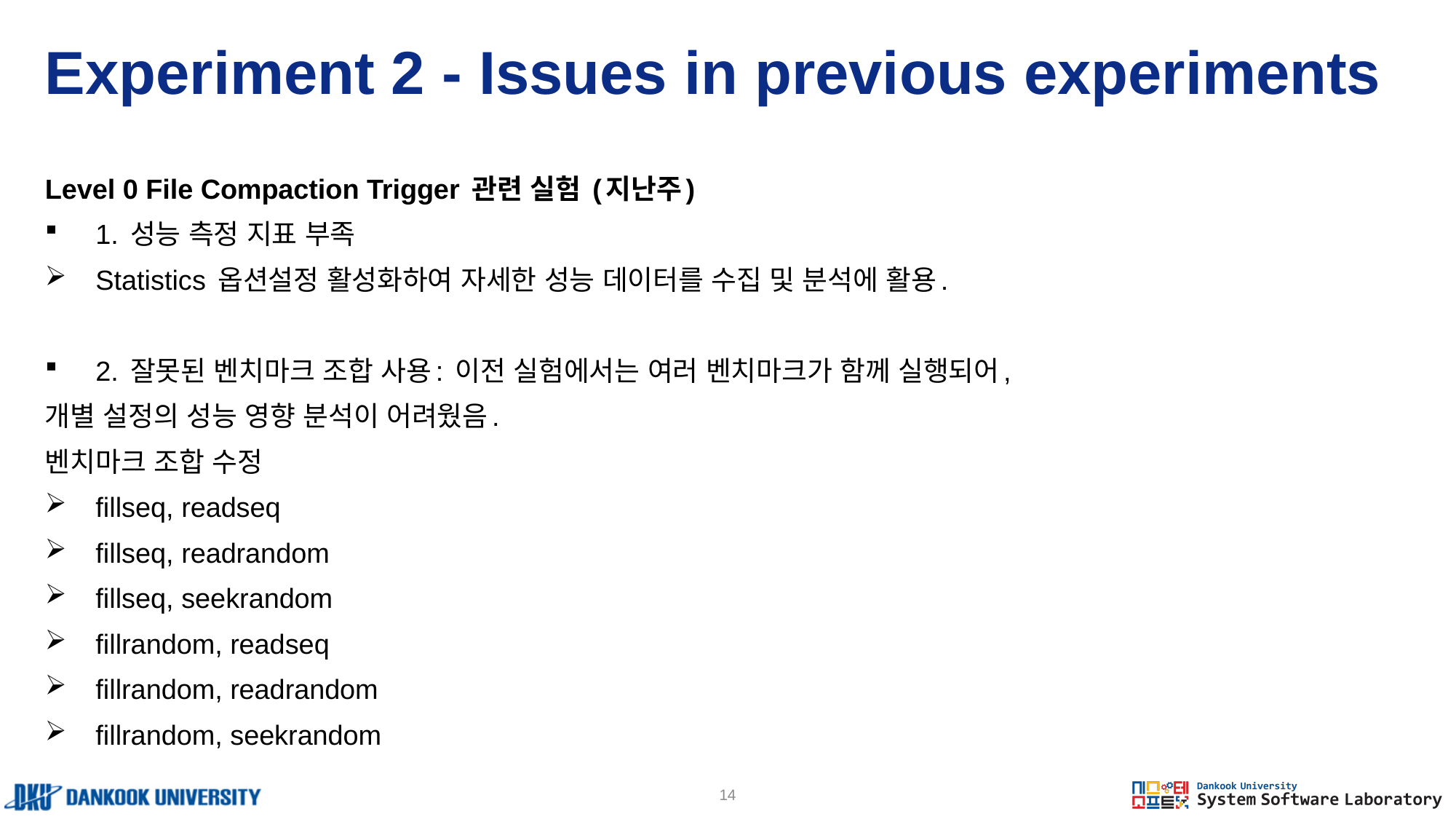

# Experiment 2 - Issues in previous experiments
Level 0 File Compaction Trigger 관련 실험 (지난주)
1. 성능 측정 지표 부족
Statistics 옵션설정 활성화하여 자세한 성능 데이터를 수집 및 분석에 활용.

2. 잘못된 벤치마크 조합 사용: 이전 실험에서는 여러 벤치마크가 함께 실행되어,
개별 설정의 성능 영향 분석이 어려웠음.
벤치마크 조합 수정
fillseq, readseq
fillseq, readrandom
fillseq, seekrandom
fillrandom, readseq
fillrandom, readrandom
fillrandom, seekrandom

14